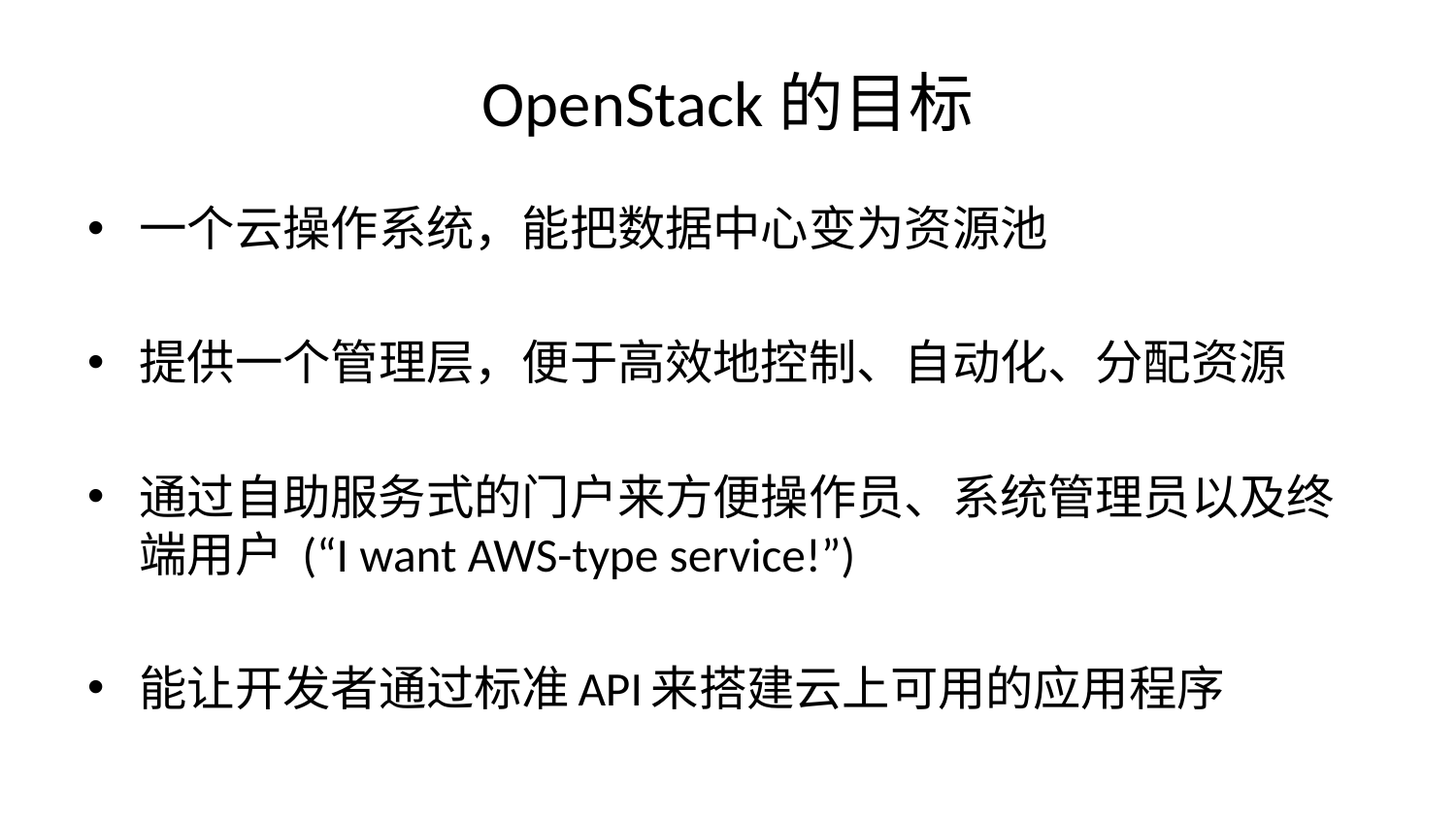

# OpenStack的目标
一个云操作系统，能把数据中心变为资源池

提供一个管理层，便于高效地控制、自动化、分配资源

通过自助服务式的门户来方便操作员、系统管理员以及终端用户 (“I want AWS-type service!”)

能让开发者通过标准API来搭建云上可用的应用程序